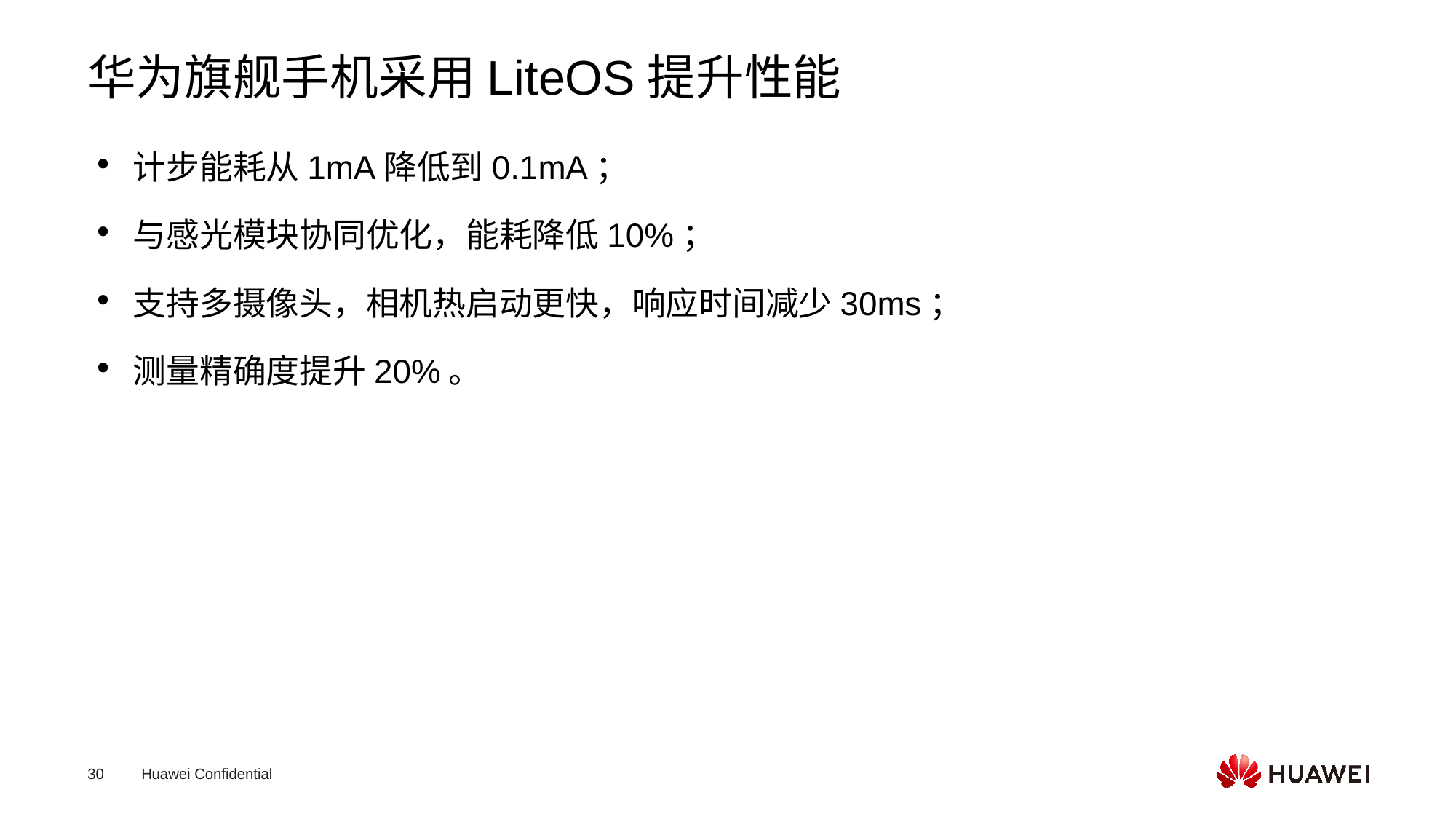

# 华为旗舰手机采用LiteOS提升性能
计步能耗从1mA降低到0.1mA；
与感光模块协同优化，能耗降低10%；
支持多摄像头，相机热启动更快，响应时间减少30ms；
测量精确度提升20%。